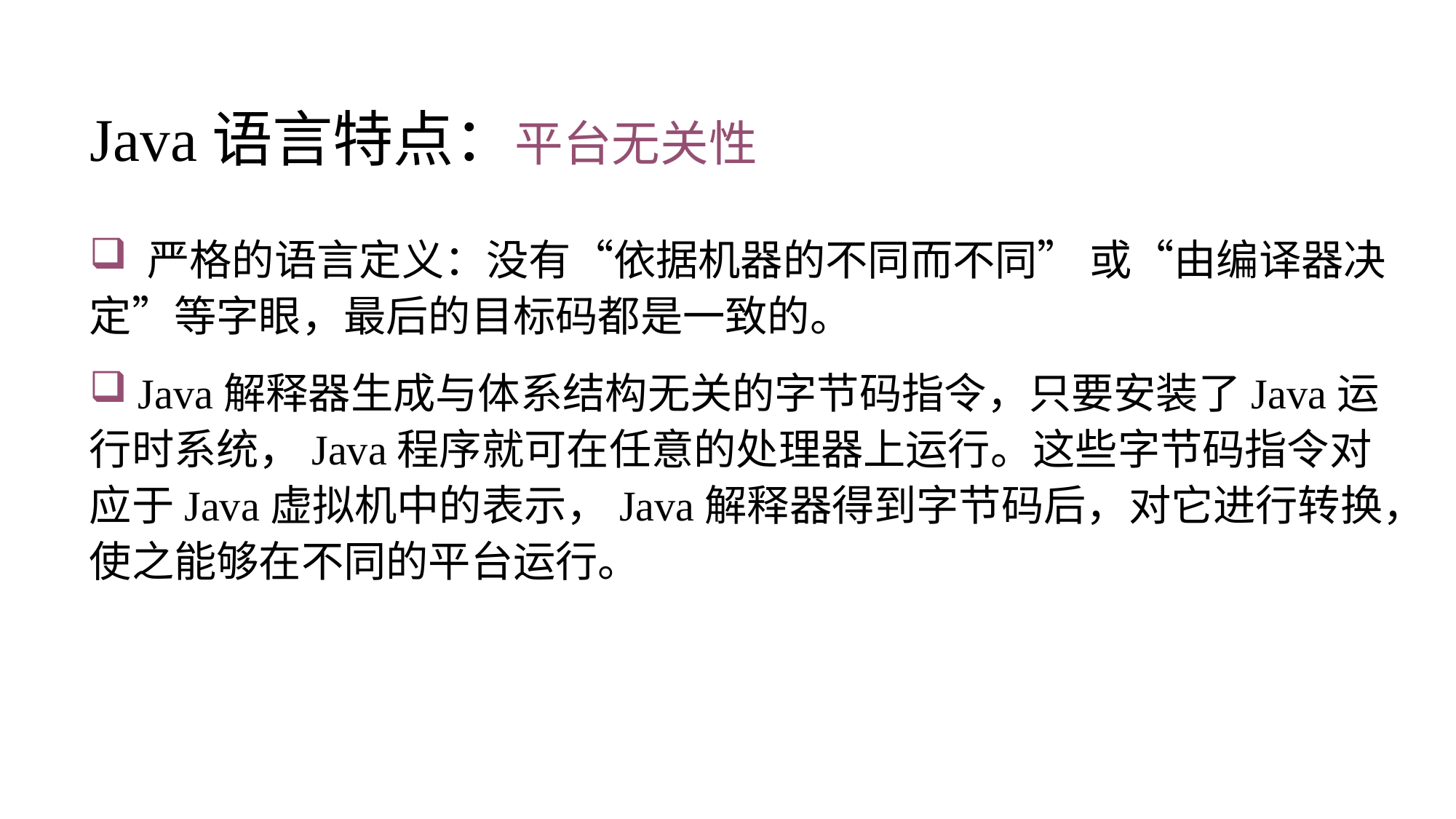

Java语言特点：平台无关性
 严格的语言定义：没有“依据机器的不同而不同” 或“由编译器决定”等字眼，最后的目标码都是一致的。
 Java解释器生成与体系结构无关的字节码指令，只要安装了Java运行时系统，Java程序就可在任意的处理器上运行。这些字节码指令对应于Java虚拟机中的表示，Java解释器得到字节码后，对它进行转换，使之能够在不同的平台运行。